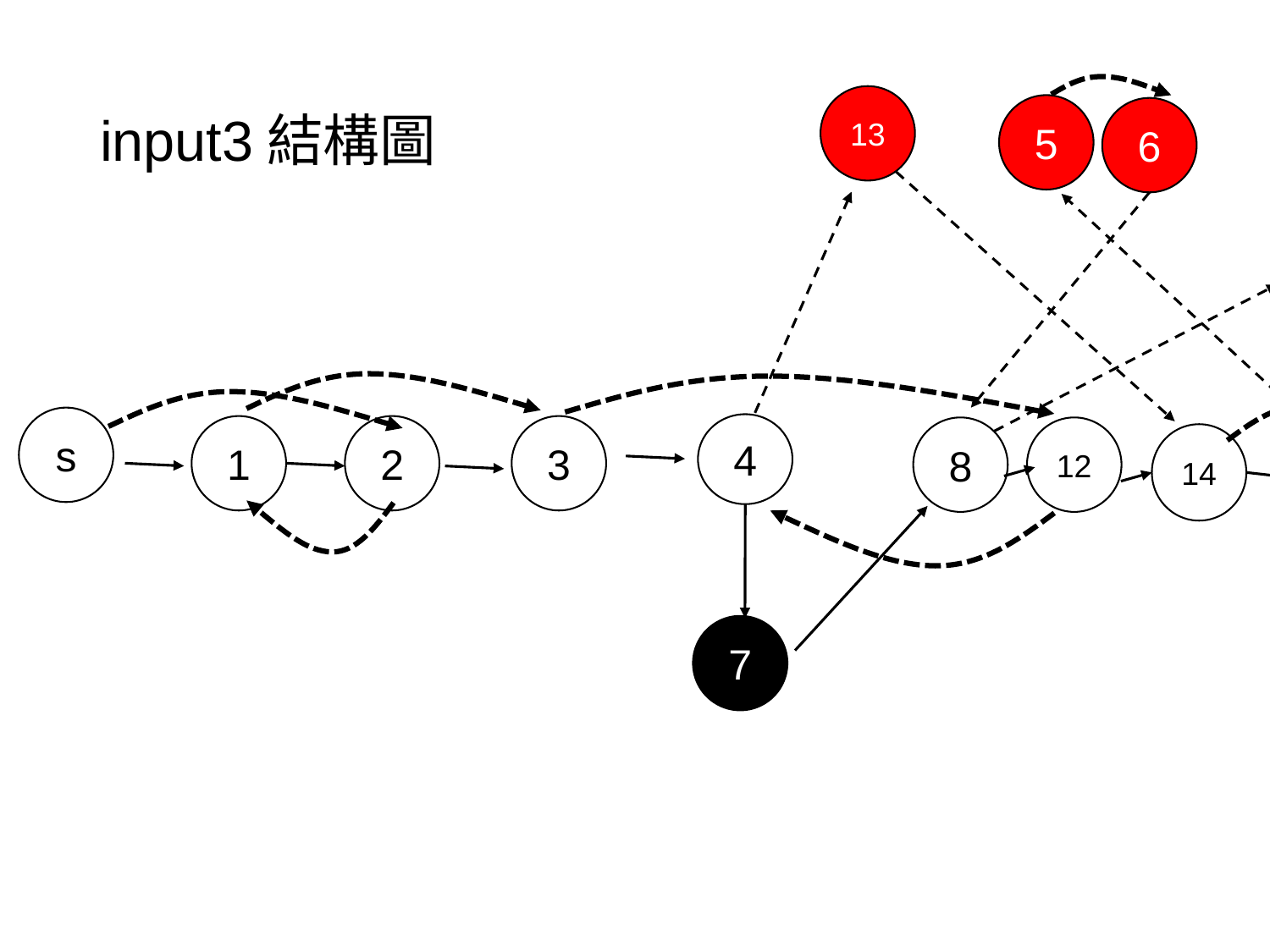

# input3結構圖

13
5
6

9
10
11

s
4
1
2
3
8
12
14
d
15

7